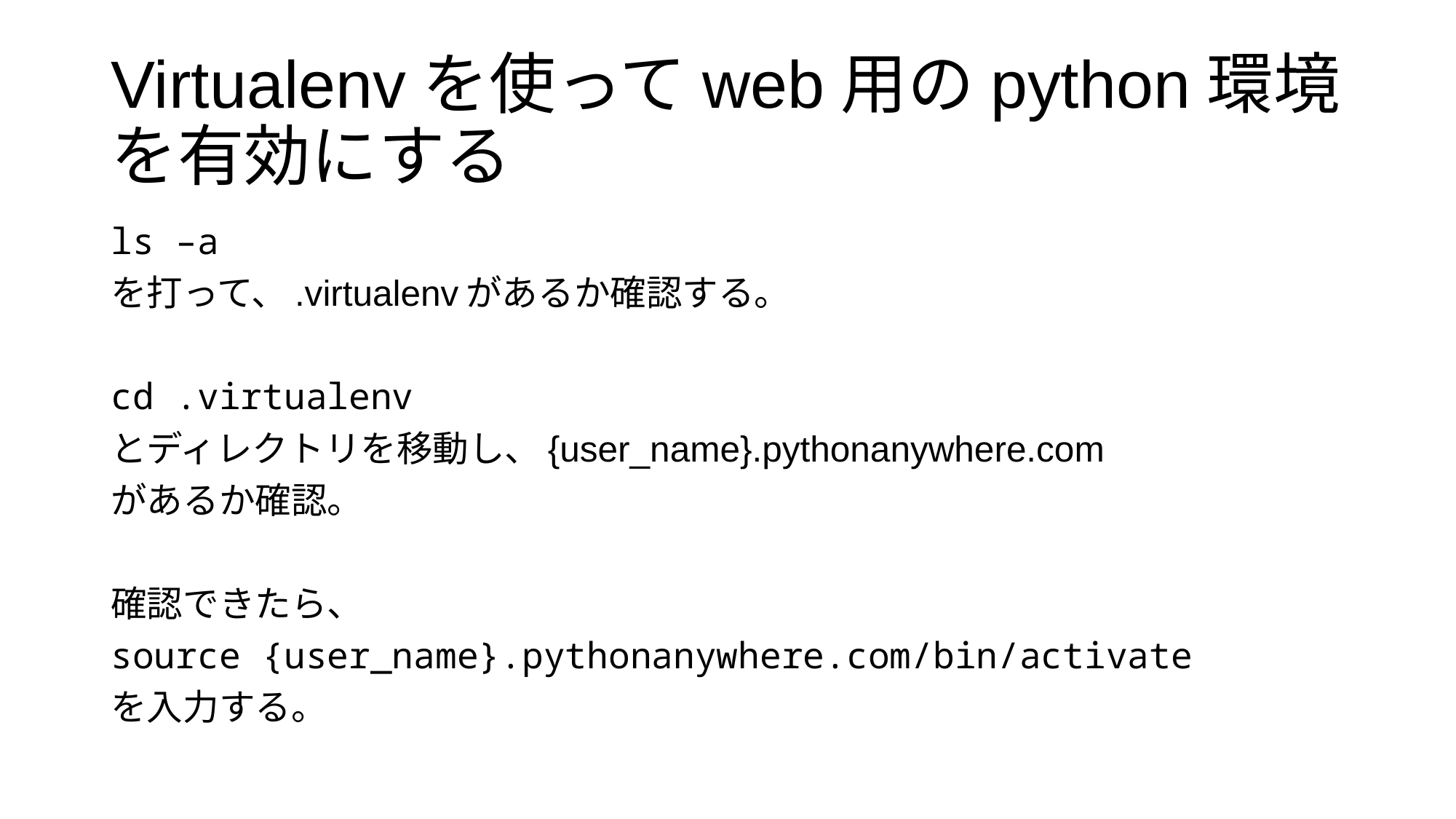

# Virtualenvを使ってweb用のpython環境を有効にする
ls –a
を打って、.virtualenvがあるか確認する。

cd .virtualenv
とディレクトリを移動し、{user_name}.pythonanywhere.com
があるか確認。

確認できたら、
source {user_name}.pythonanywhere.com/bin/activate
を入力する。